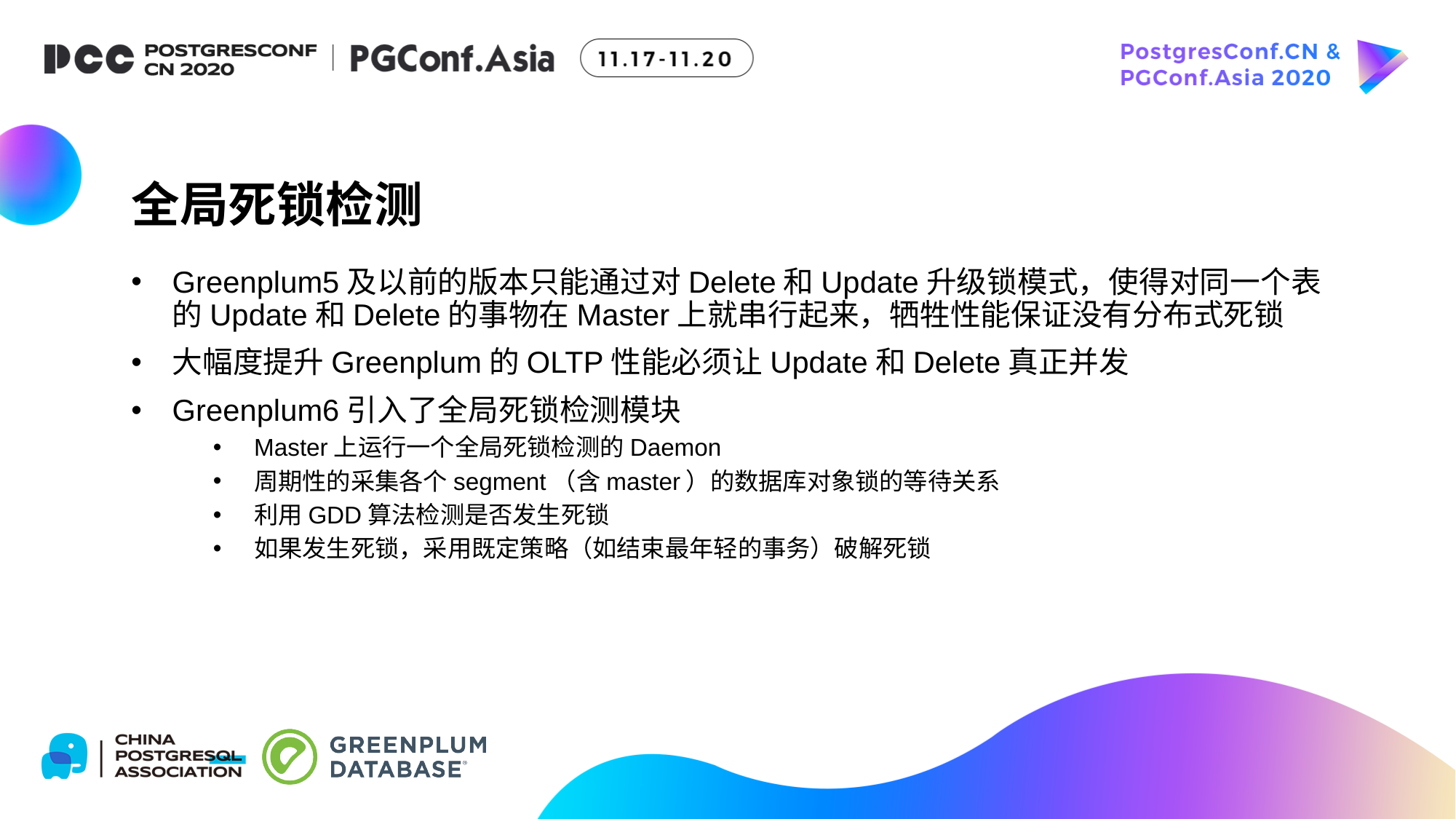

# 全局死锁检测
Greenplum5及以前的版本只能通过对Delete和Update升级锁模式，使得对同一个表的Update和Delete的事物在Master上就串行起来，牺牲性能保证没有分布式死锁
大幅度提升Greenplum的OLTP性能必须让Update和Delete真正并发
Greenplum6引入了全局死锁检测模块
Master上运行一个全局死锁检测的Daemon
周期性的采集各个segment（含master）的数据库对象锁的等待关系
利用GDD算法检测是否发生死锁
如果发生死锁，采用既定策略（如结束最年轻的事务）破解死锁